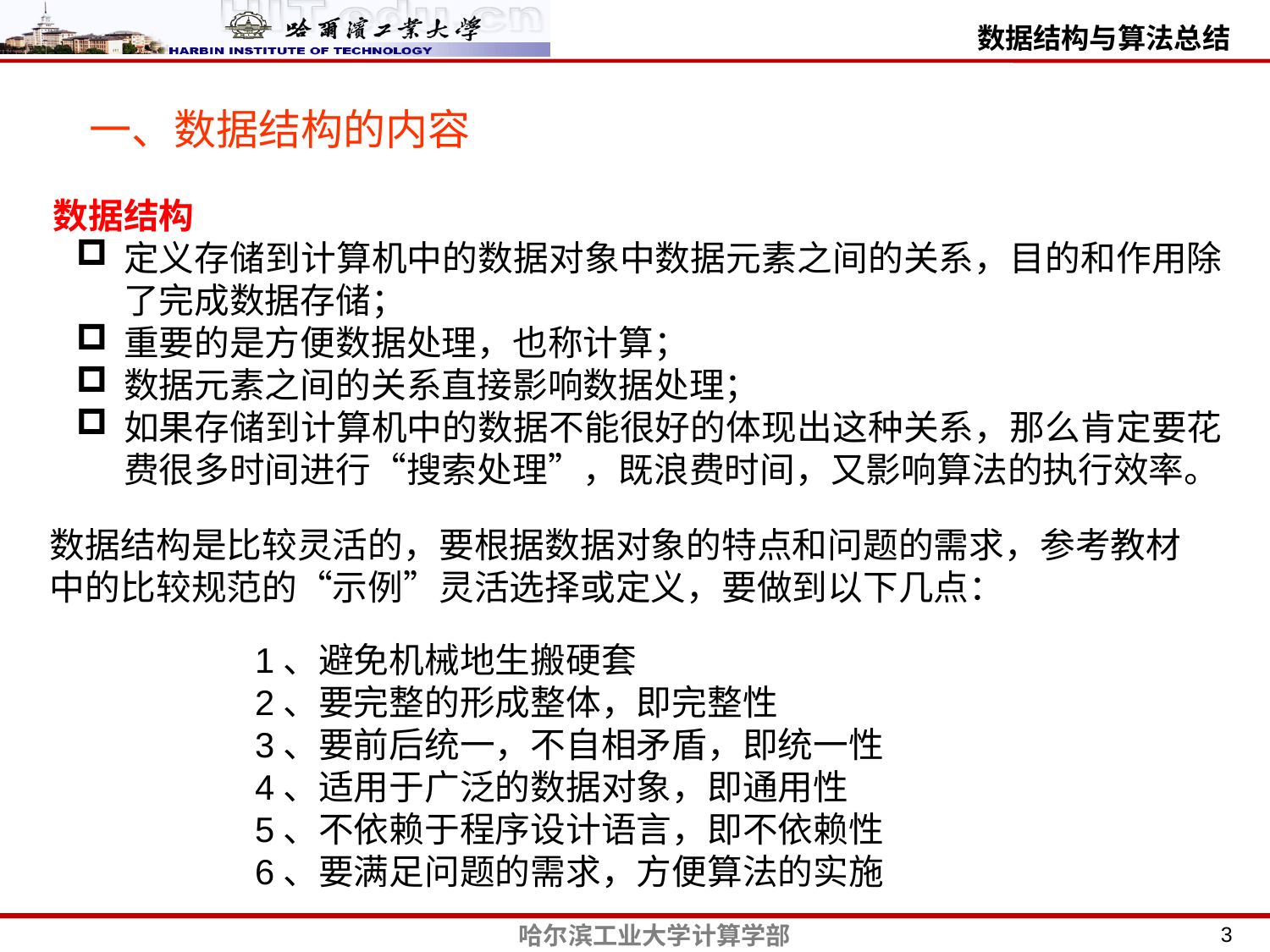

一、数据结构的内容
    数据结构
定义存储到计算机中的数据对象中数据元素之间的关系，目的和作用除了完成数据存储；
重要的是方便数据处理，也称计算；
数据元素之间的关系直接影响数据处理；
如果存储到计算机中的数据不能很好的体现出这种关系，那么肯定要花费很多时间进行“搜索处理”，既浪费时间，又影响算法的执行效率。
数据结构是比较灵活的，要根据数据对象的特点和问题的需求，参考教材中的比较规范的“示例”灵活选择或定义，要做到以下几点：
1、避免机械地生搬硬套
2、要完整的形成整体，即完整性
3、要前后统一，不自相矛盾，即统一性
4、适用于广泛的数据对象，即通用性
5、不依赖于程序设计语言，即不依赖性
6、要满足问题的需求，方便算法的实施